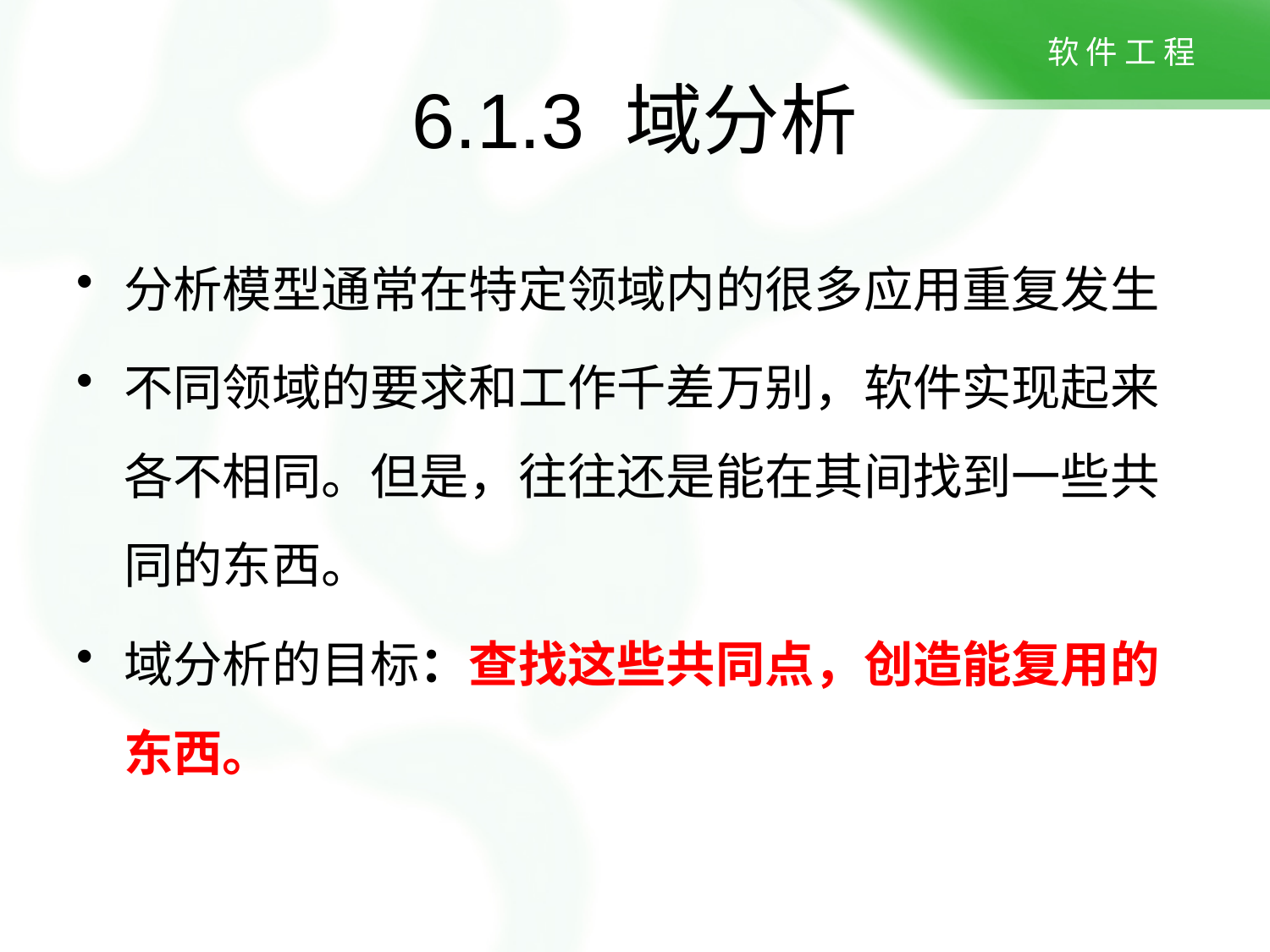

# 6.1.3 域分析
分析模型通常在特定领域内的很多应用重复发生
不同领域的要求和工作千差万别，软件实现起来各不相同。但是，往往还是能在其间找到一些共同的东西。
域分析的目标：查找这些共同点，创造能复用的东西。